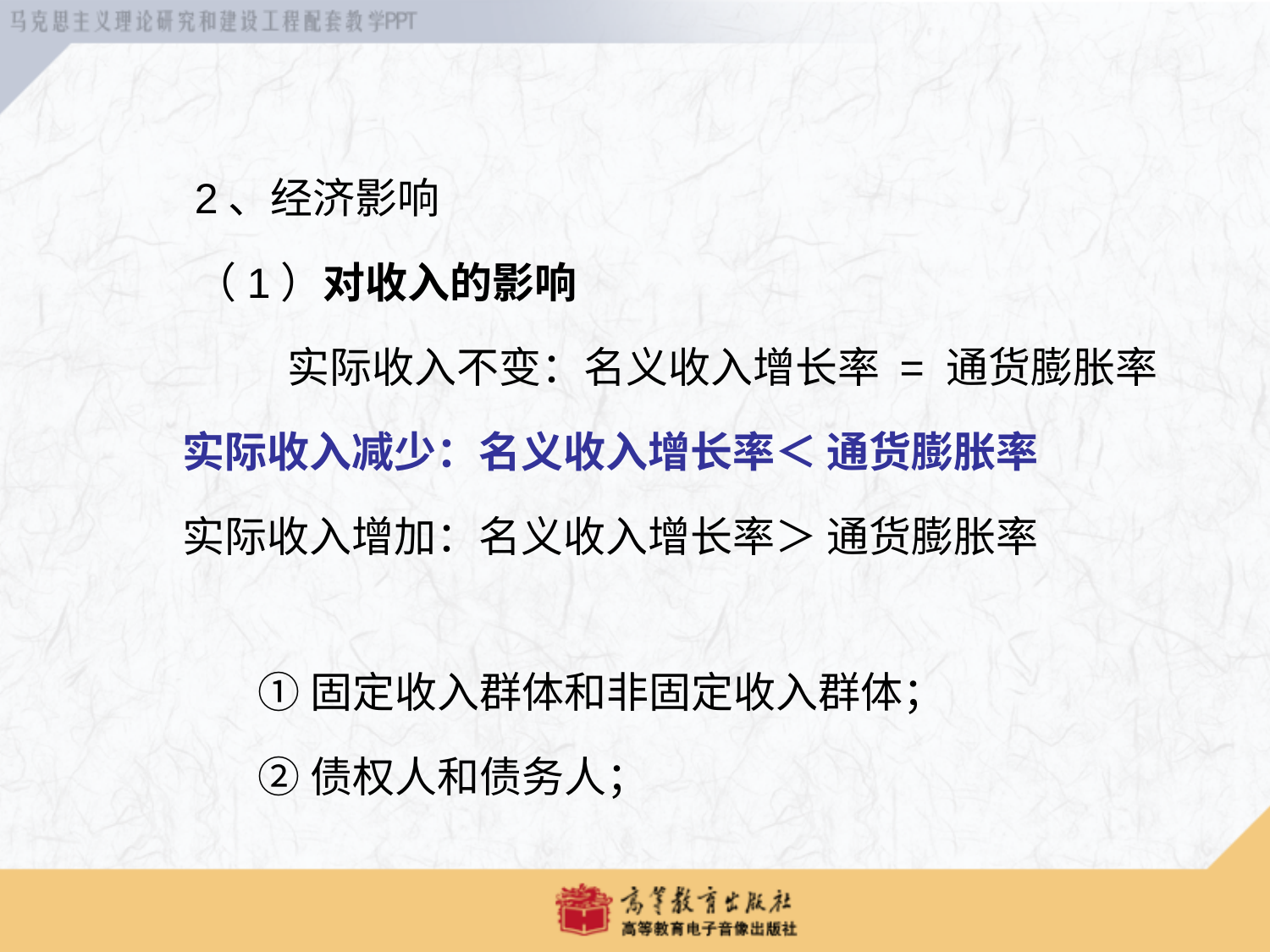

2、经济影响
（1）对收入的影响
  实际收入不变：名义收入增长率 = 通货膨胀率
           实际收入减少：名义收入增长率＜ 通货膨胀率
           实际收入增加：名义收入增长率＞ 通货膨胀率

①固定收入群体和非固定收入群体；
②债权人和债务人；